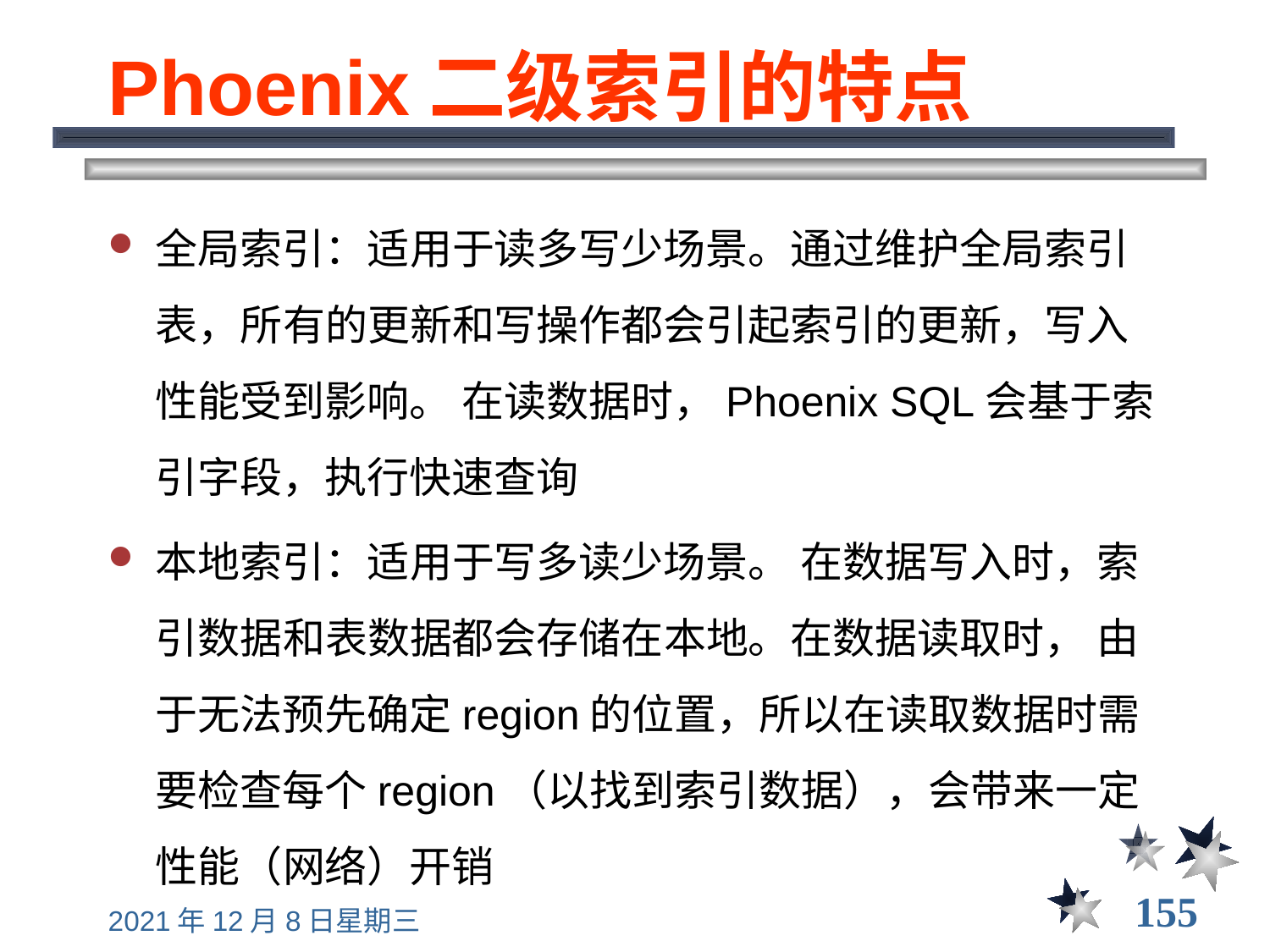

# Phoenix二级索引的特点
全局索引：适用于读多写少场景。通过维护全局索引表，所有的更新和写操作都会引起索引的更新，写入性能受到影响。 在读数据时，Phoenix SQL会基于索引字段，执行快速查询
本地索引：适用于写多读少场景。 在数据写入时，索引数据和表数据都会存储在本地。在数据读取时， 由于无法预先确定region的位置，所以在读取数据时需要检查每个region（以找到索引数据），会带来一定性能（网络）开销
155
2021年12月8日星期三
大数据管理----前言